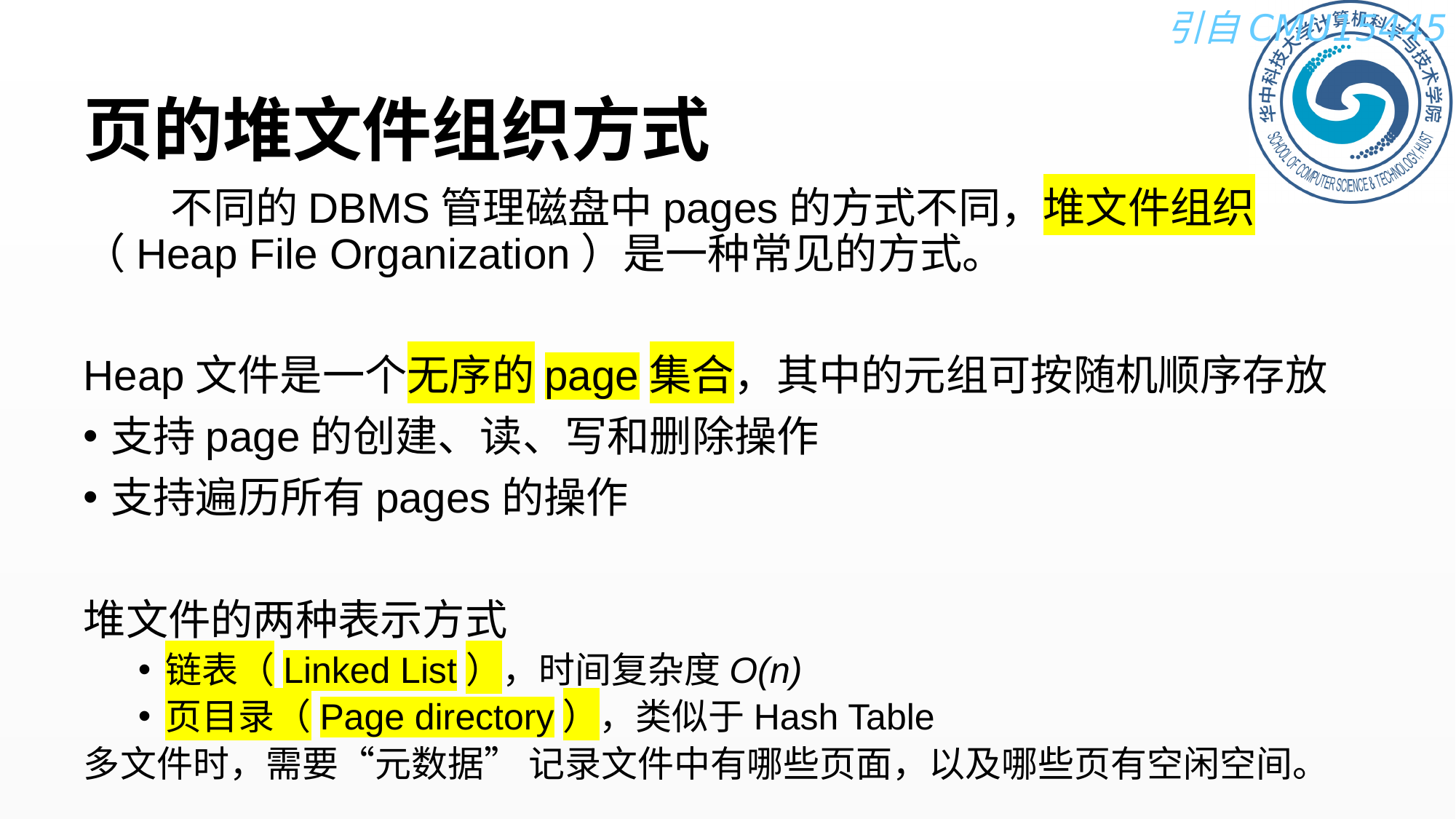

# 页的堆文件组织方式
        不同的DBMS管理磁盘中pages的方式不同，堆文件组织（Heap File Organization）是一种常见的方式。

Heap文件是一个无序的page集合，其中的元组可按随机顺序存放
支持page的创建、读、写和删除操作
支持遍历所有pages的操作

堆文件的两种表示方式
链表（Linked List），时间复杂度O(n)
页目录（Page directory），类似于Hash Table
多文件时，需要“元数据” 记录文件中有哪些页面，以及哪些页有空闲空间。
19